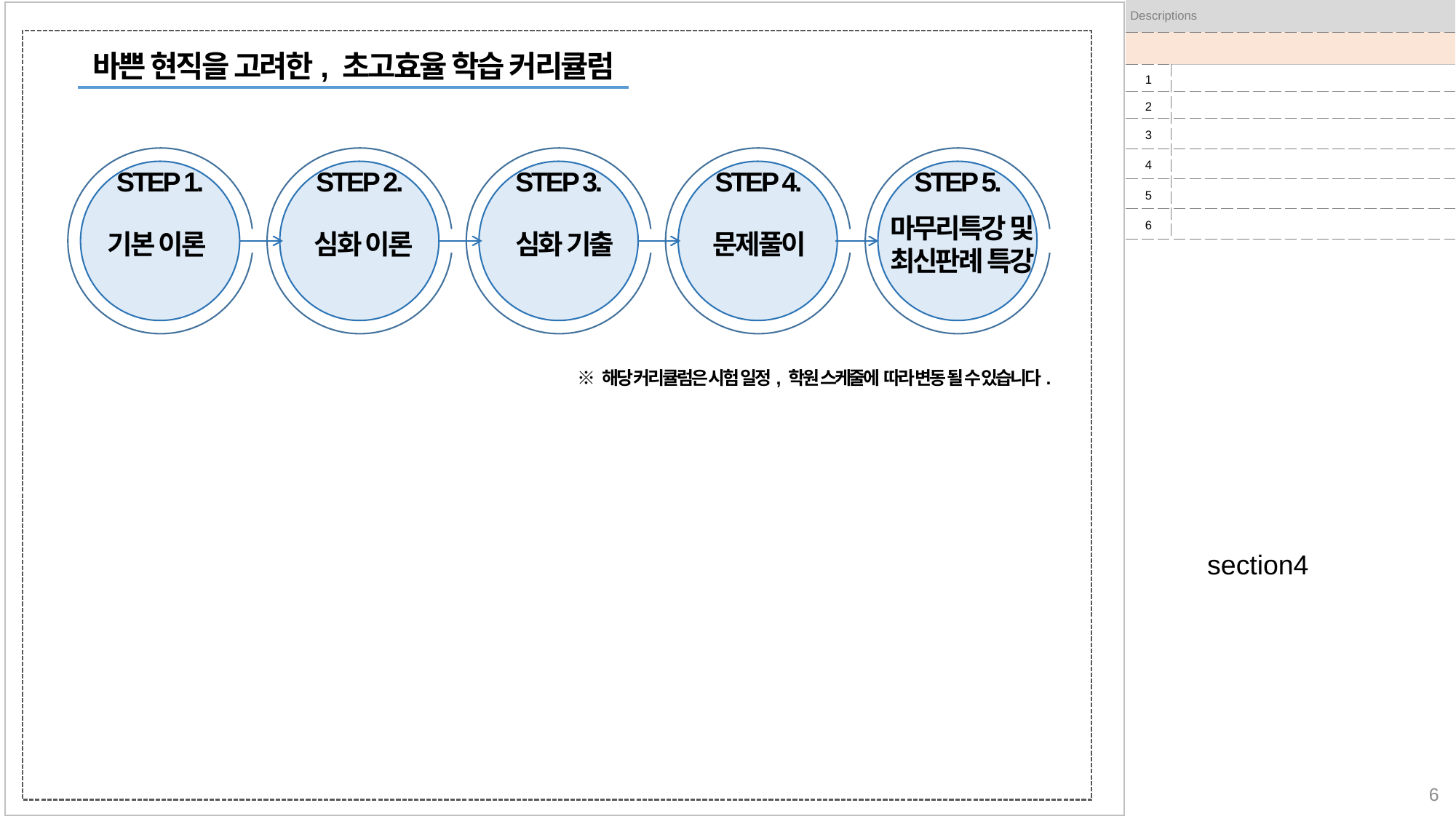

| Descriptions |  |
| --- | --- |
|  |  |
| 1 |  |
| 2 |  |
| 3 |  |
| 4 |  |
| 5 |  |
| 6 |  |

바쁜 현직을 고려한, 초고효율 학습 커리큘럼

STEP 1.
STEP 2.
STEP 3.
STEP 4.
STEP 5.
마무리특강 및
최신판례 특강
기본 이론
심화 이론
심화 기출
문제풀이
※ 해당 커리큘럼은 시험 일정, 학원 스케줄에  따라 변동 될 수 있습니다.
section4
6